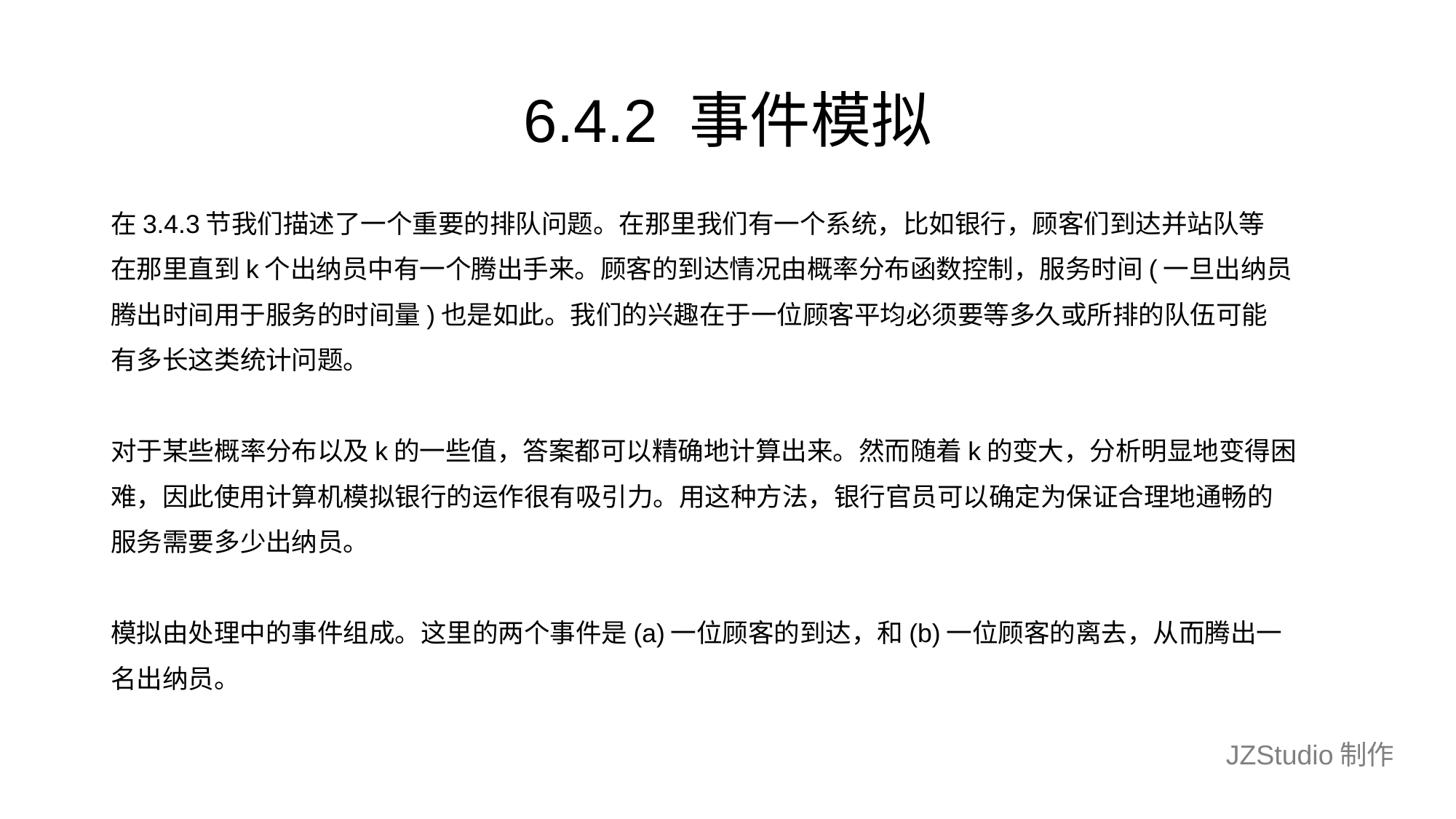

# 6.4.2 事件模拟
在3.4.3节我们描述了一个重要的排队问题。在那里我们有一个系统，比如银行，顾客们到达并站队等
在那里直到k个出纳员中有一个腾出手来。顾客的到达情况由概率分布函数控制，服务时间(一旦出纳员
腾出时间用于服务的时间量)也是如此。我们的兴趣在于一位顾客平均必须要等多久或所排的队伍可能
有多长这类统计问题。

对于某些概率分布以及k的一些值，答案都可以精确地计算出来。然而随着k的变大，分析明显地变得困
难，因此使用计算机模拟银行的运作很有吸引力。用这种方法，银行官员可以确定为保证合理地通畅的
服务需要多少出纳员。

模拟由处理中的事件组成。这里的两个事件是(a)一位顾客的到达，和(b)一位顾客的离去，从而腾出一
名出纳员。